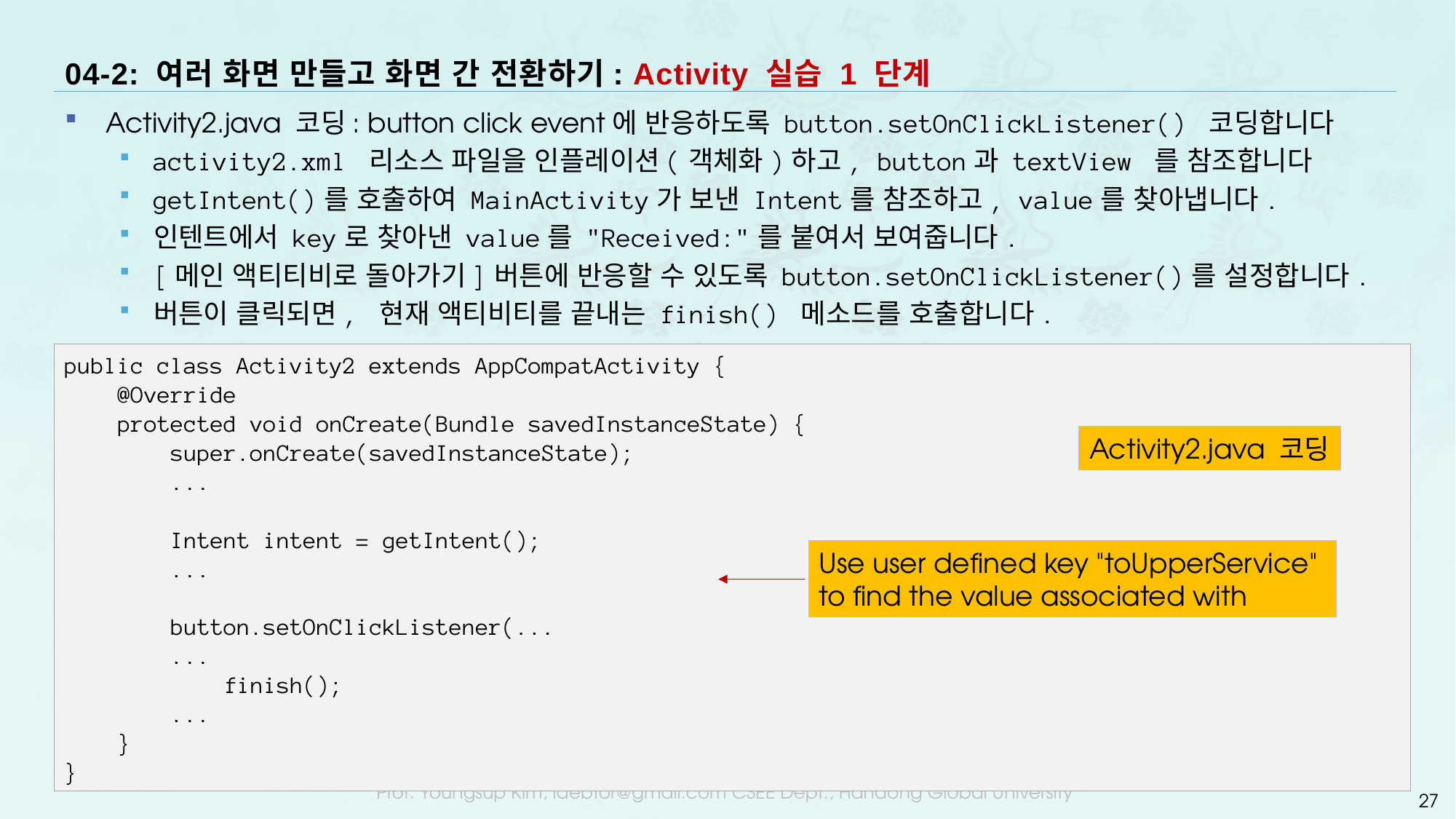

# 04-2: 여러 화면 만들고 화면 간 전환하기: Activity 실습 1 단계
Activity2.java 코딩: button click event에 반응하도록 button.setOnClickListener() 코딩합니다
activity2.xml 리소스 파일을 인플레이션(객체화)하고, button과 textView 를 참조합니다
getIntent()를 호출하여 MainActivity가 보낸 Intent를 참조하고, value를 찾아냅니다.
인텐트에서 key로 찾아낸 value를 "Received:"를 붙여서 보여줍니다.
[메인 액티티비로 돌아가기]버튼에 반응할 수 있도록 button.setOnClickListener()를 설정합니다.
버튼이 클릭되면, 현재 액티비티를 끝내는 finish() 메소드를 호출합니다.
public class Activity2 extends AppCompatActivity {
    @Override
    protected void onCreate(Bundle savedInstanceState) {
        super.onCreate(savedInstanceState);
        ...

        Intent intent = getIntent();
        ...

        button.setOnClickListener(...
        ...
            finish();
        ...
    }
}
Activity2.java 코딩
Use user defined key "toUpperService"
to find the value associated with
27